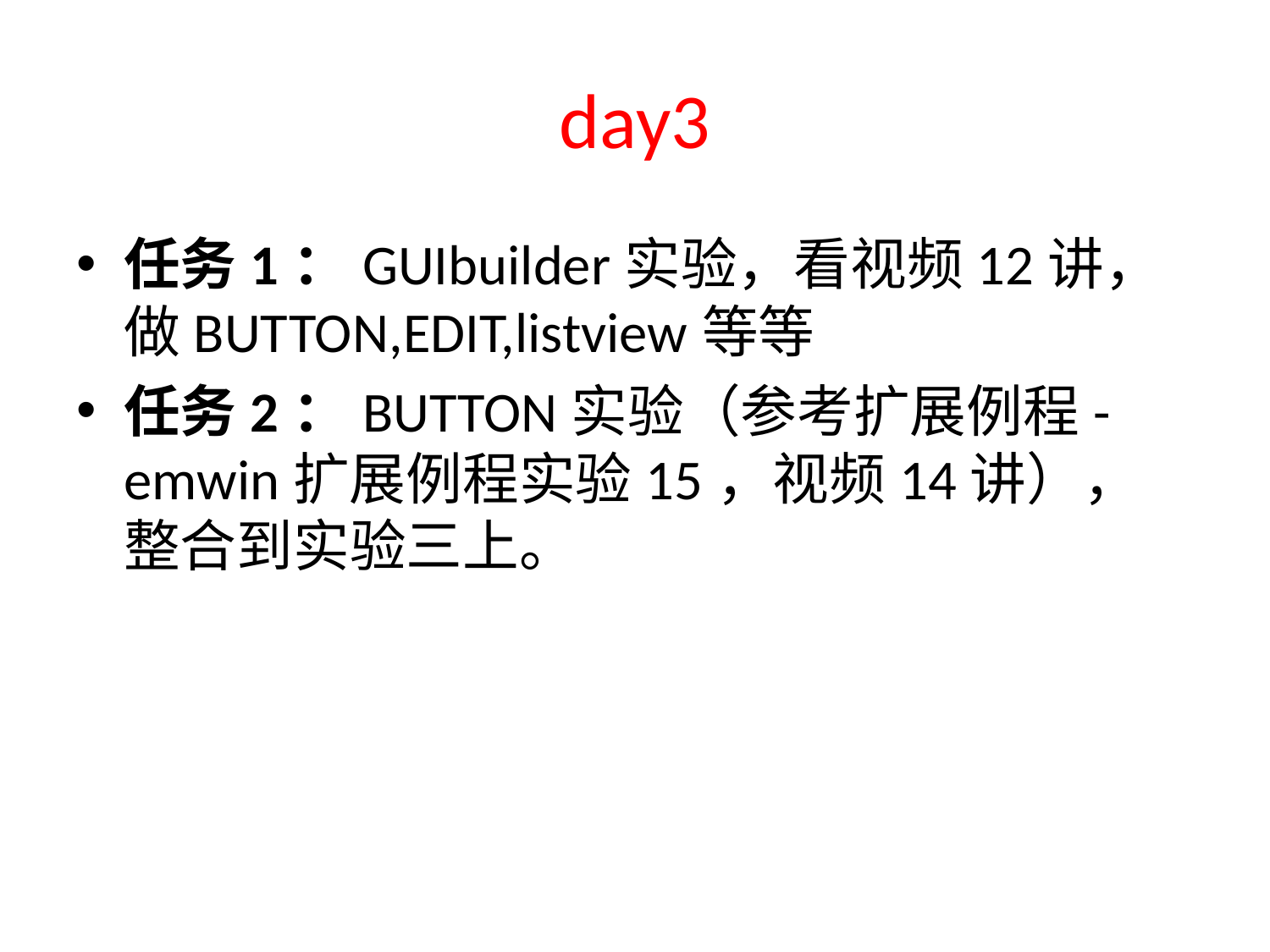

# day3
任务1：GUIbuilder实验，看视频12讲，做BUTTON,EDIT,listview等等
任务2：BUTTON实验（参考扩展例程-emwin扩展例程实验15，视频14讲），整合到实验三上。